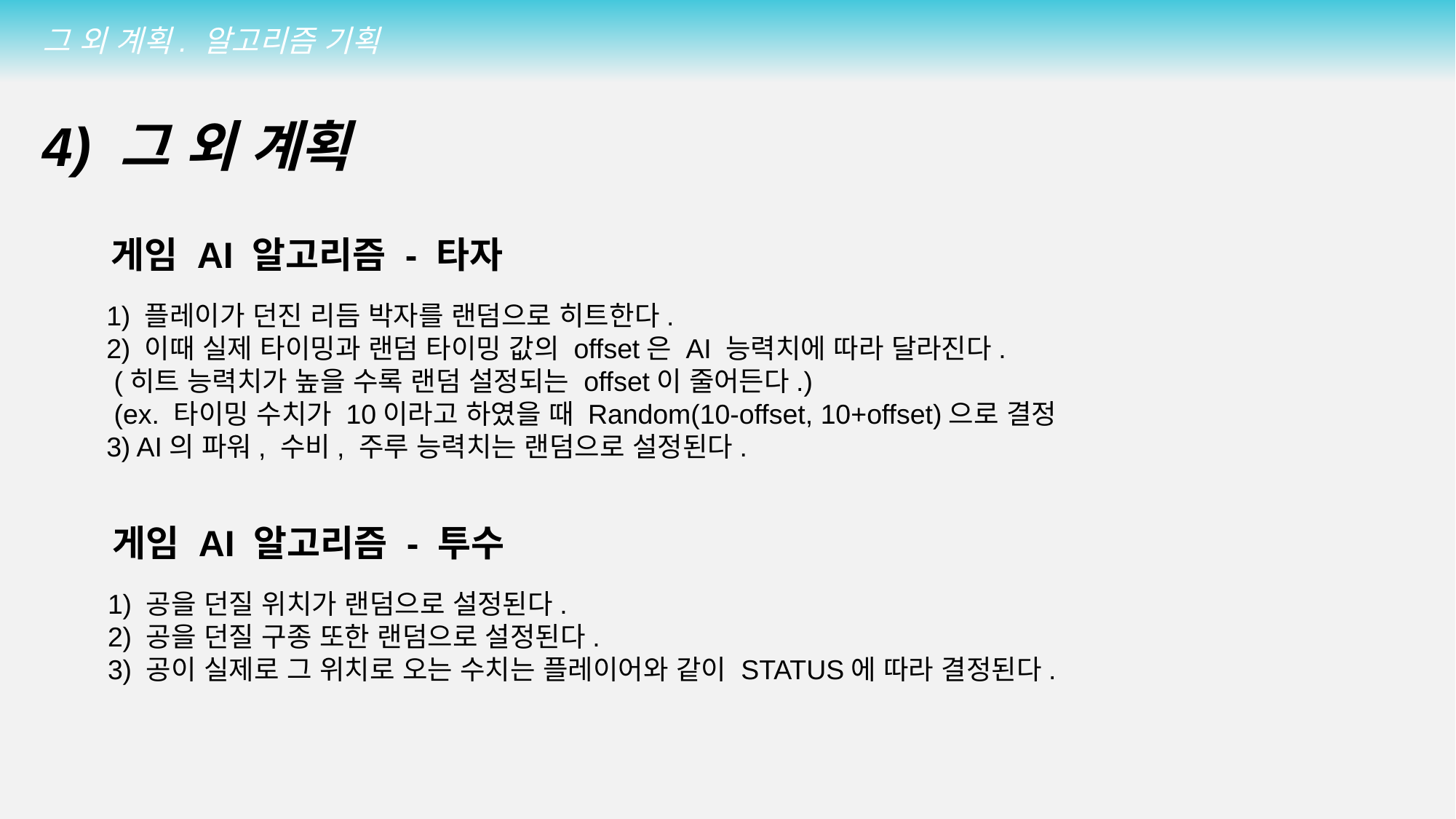

그 외 계획. 알고리즘 기획
4) 그 외 계획

게임 AI 알고리즘 - 타자
1) 플레이가 던진 리듬 박자를 랜덤으로 히트한다.
2) 이때 실제 타이밍과 랜덤 타이밍 값의 offset은 AI 능력치에 따라 달라진다.
 (히트 능력치가 높을 수록 랜덤 설정되는 offset이 줄어든다.)
 (ex. 타이밍 수치가 10이라고 하였을 때 Random(10-offset, 10+offset)으로 결정
3) AI의 파워, 수비, 주루 능력치는 랜덤으로 설정된다.
게임 AI 알고리즘 - 투수
1) 공을 던질 위치가 랜덤으로 설정된다.
2) 공을 던질 구종 또한 랜덤으로 설정된다.
3) 공이 실제로 그 위치로 오는 수치는 플레이어와 같이 STATUS에 따라 결정된다.